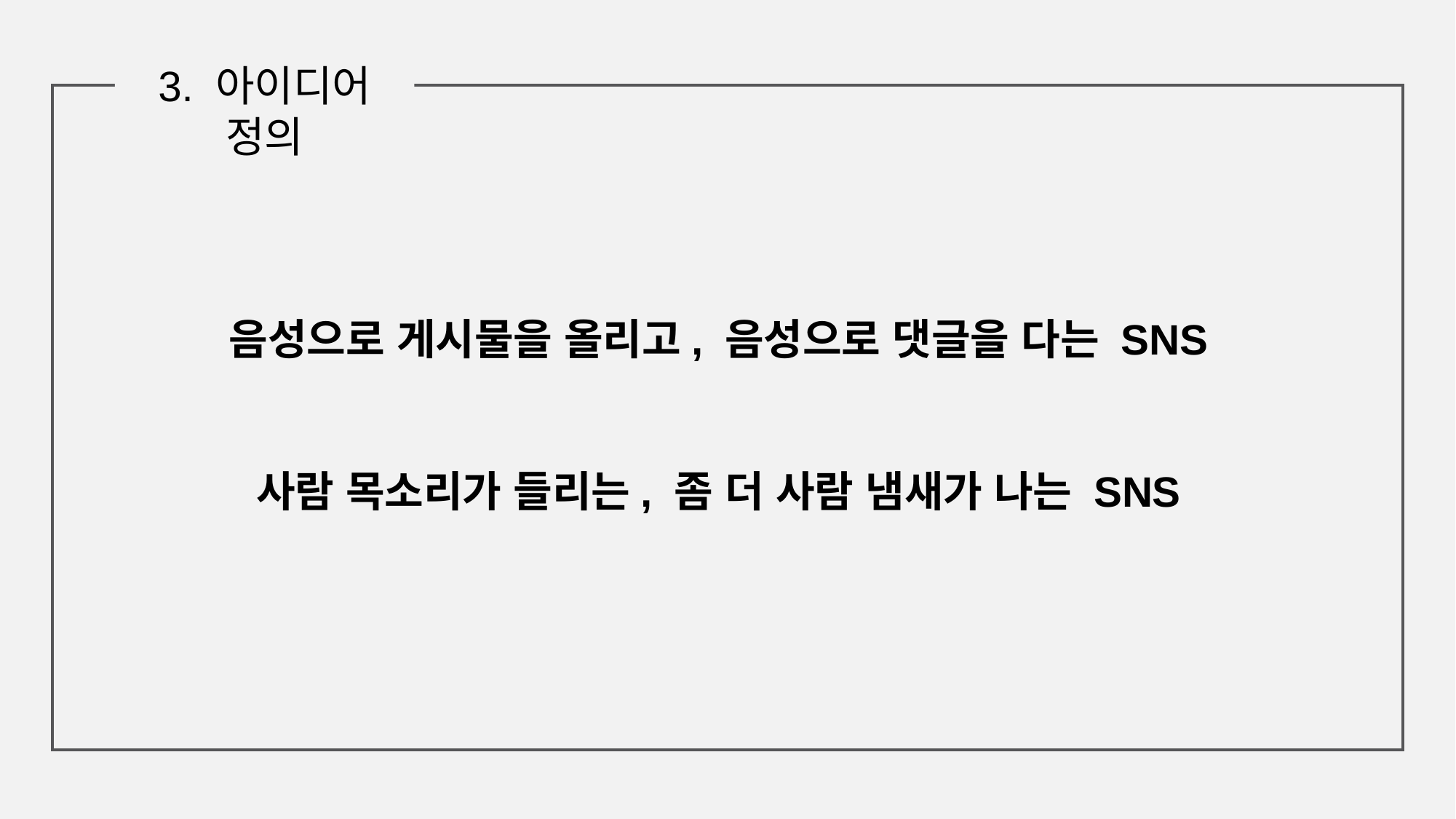

3. 아이디어 정의

음성으로 게시물을 올리고, 음성으로 댓글을 다는 SNS

사람 목소리가 들리는, 좀 더 사람 냄새가 나는 SNS